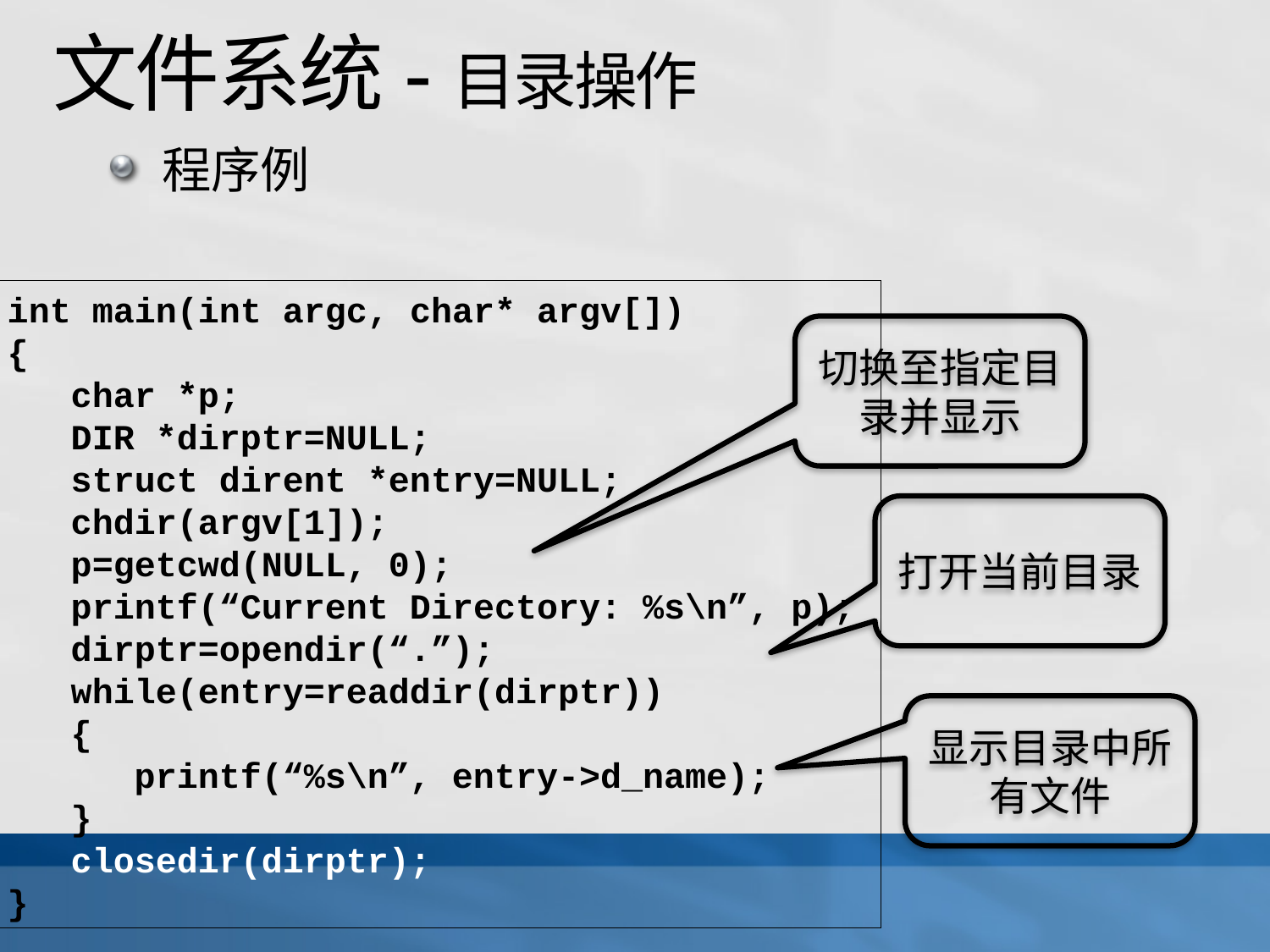

# 文件系统-目录操作
程序例

int main(int argc, char* argv[])
{
   char *p;
   DIR *dirptr=NULL;
   struct dirent *entry=NULL;
   chdir(argv[1]);
   p=getcwd(NULL, 0);
   printf(“Current Directory: %s\n”, p);
   dirptr=opendir(“.”);
   while(entry=readdir(dirptr))
   {
      printf(“%s\n”, entry->d_name);
   }
   closedir(dirptr);
}
切换至指定目录并显示
打开当前目录
显示目录中所有文件